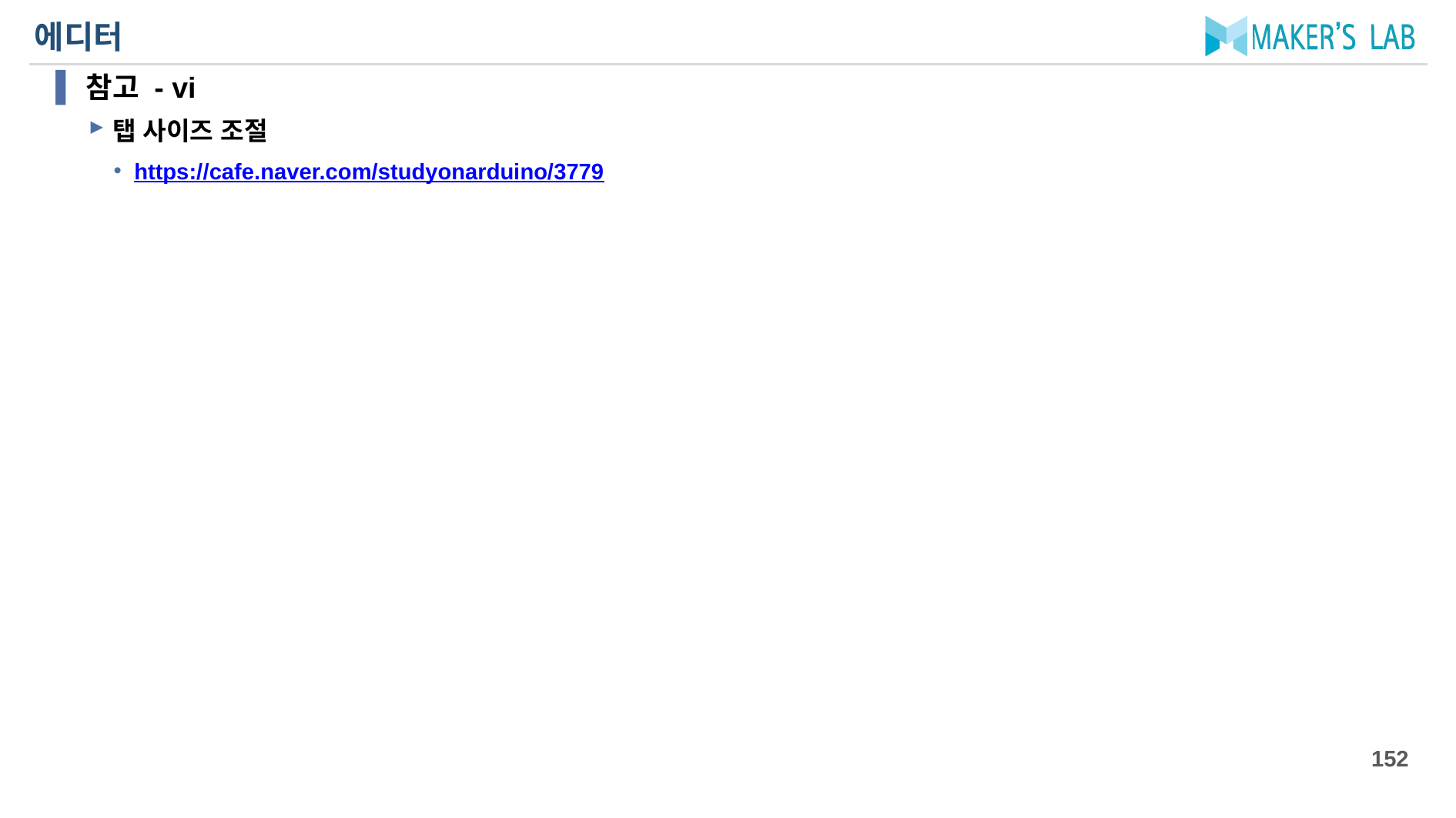

# 에디터
참고 - vi
탭 사이즈 조절
https://cafe.naver.com/studyonarduino/3779

152